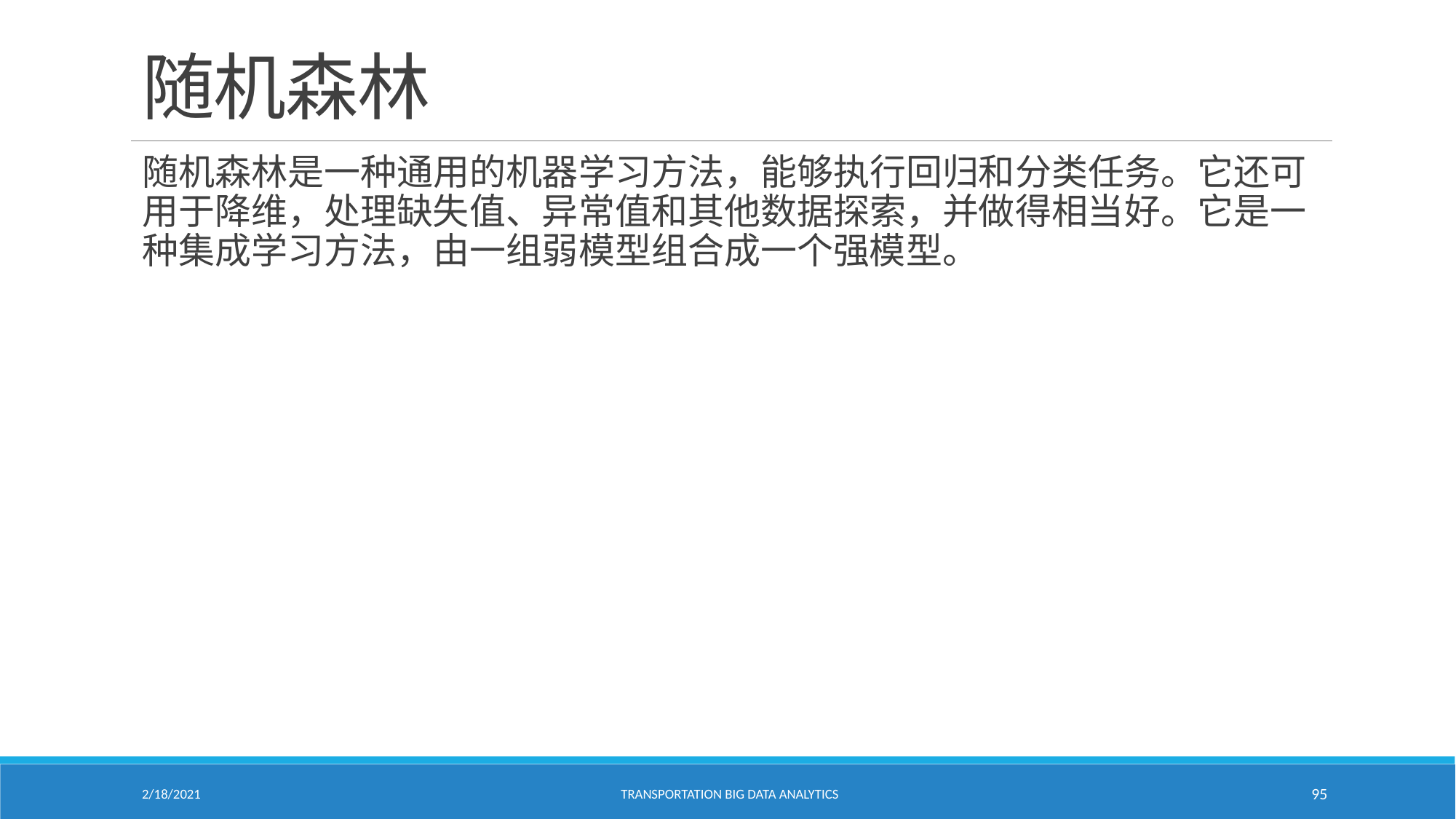

# 随机森林
随机森林是一种通用的机器学习方法，能够执行回归和分类任务。它还可用于降维，处理缺失值、异常值和其他数据探索，并做得相当好。它是一种集成学习方法，由一组弱模型组合成一个强模型。
2/18/2021
Transportation Big Data Analytics
95